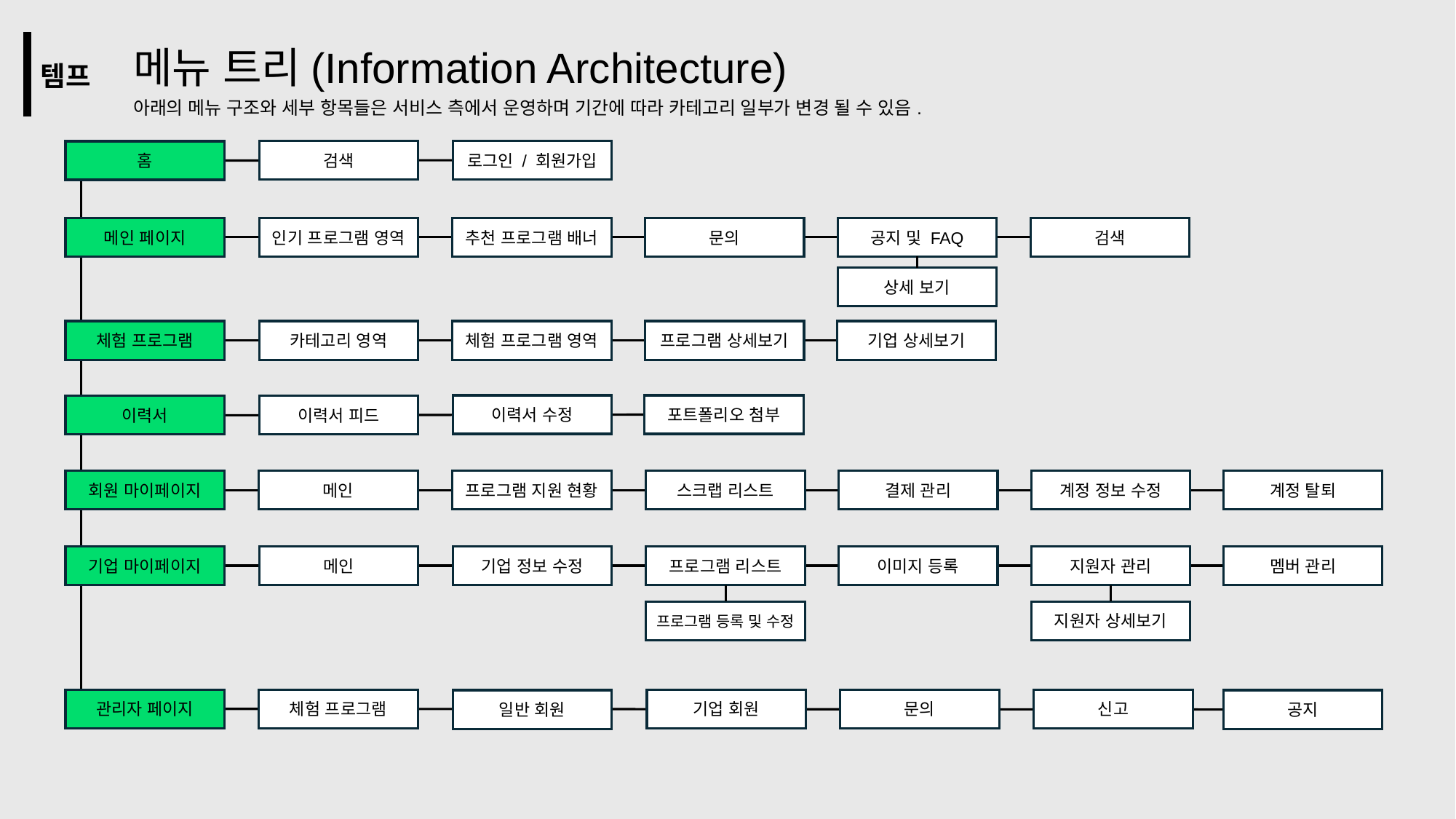

# 메뉴 트리(Information Architecture) 아래의 메뉴 구조와 세부 항목들은 서비스 측에서 운영하며 기간에 따라 카테고리 일부가 변경 될 수 있음.
| 템프 |
| --- |
검색
로그인 / 회원가입
홈
메인 페이지
추천 프로그램 배너
문의
공지 및 FAQ
검색
인기 프로그램 영역
상세 보기
체험 프로그램
기업 상세보기
카테고리 영역
체험 프로그램 영역
프로그램 상세보기
이력서 수정
포트폴리오 첨부
이력서 피드
이력서
회원 마이페이지
메인
프로그램 지원 현황
스크랩 리스트
결제 관리
계정 정보 수정
계정 탈퇴
기업 마이페이지
메인
기업 정보 수정
프로그램 리스트
이미지 등록
지원자 관리
멤버 관리
프로그램 등록 및 수정
지원자 상세보기
관리자 페이지
체험 프로그램
기업 회원
문의
신고
일반 회원
공지